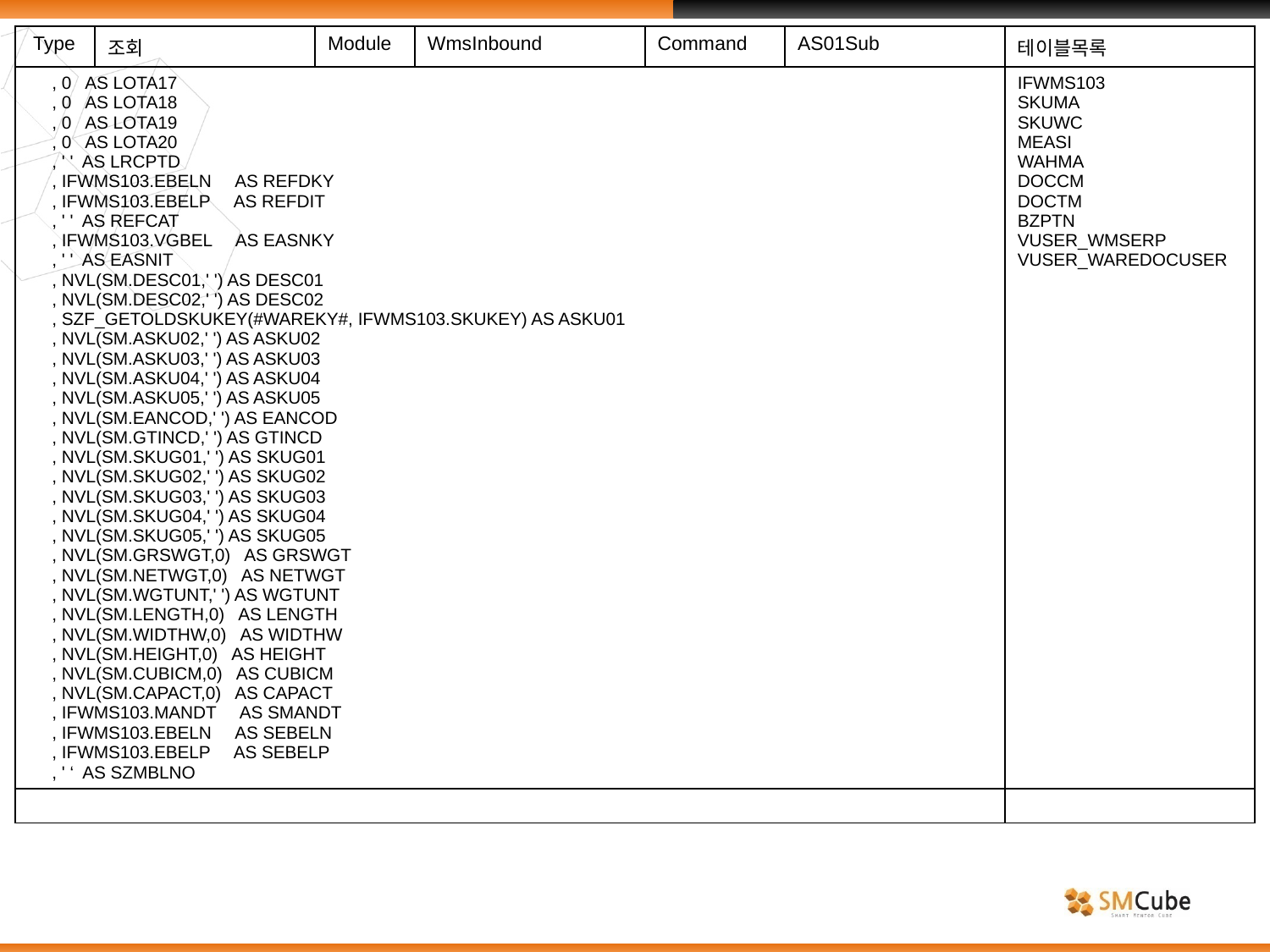

| Type | 조회 | Module | WmsInbound | Command | AS01Sub | 테이블목록 |
| --- | --- | --- | --- | --- | --- | --- |
| , 0 AS LOTA17 , 0 AS LOTA18 , 0 AS LOTA19 , 0 AS LOTA20 , ' ' AS LRCPTD , IFWMS103.EBELN AS REFDKY , IFWMS103.EBELP AS REFDIT , ' ' AS REFCAT , IFWMS103.VGBEL AS EASNKY , ' ' AS EASNIT , NVL(SM.DESC01,' ') AS DESC01 , NVL(SM.DESC02,' ') AS DESC02 , SZF\_GETOLDSKUKEY(#WAREKY#, IFWMS103.SKUKEY) AS ASKU01 , NVL(SM.ASKU02,' ') AS ASKU02 , NVL(SM.ASKU03,' ') AS ASKU03 , NVL(SM.ASKU04,' ') AS ASKU04 , NVL(SM.ASKU05,' ') AS ASKU05 , NVL(SM.EANCOD,' ') AS EANCOD , NVL(SM.GTINCD,' ') AS GTINCD , NVL(SM.SKUG01,' ') AS SKUG01 , NVL(SM.SKUG02,' ') AS SKUG02 , NVL(SM.SKUG03,' ') AS SKUG03 , NVL(SM.SKUG04,' ') AS SKUG04 , NVL(SM.SKUG05,' ') AS SKUG05 , NVL(SM.GRSWGT,0) AS GRSWGT , NVL(SM.NETWGT,0) AS NETWGT , NVL(SM.WGTUNT,' ') AS WGTUNT , NVL(SM.LENGTH,0) AS LENGTH , NVL(SM.WIDTHW,0) AS WIDTHW , NVL(SM.HEIGHT,0) AS HEIGHT , NVL(SM.CUBICM,0) AS CUBICM , NVL(SM.CAPACT,0) AS CAPACT , IFWMS103.MANDT AS SMANDT , IFWMS103.EBELN AS SEBELN , IFWMS103.EBELP AS SEBELP , ' ‘ AS SZMBLNO |  |  |  |  |  | IFWMS103 SKUMA SKUWC MEASI WAHMA DOCCM DOCTM BZPTN VUSER\_WMSERP VUSER\_WAREDOCUSER |
|  |  |  |  |  |  |  |